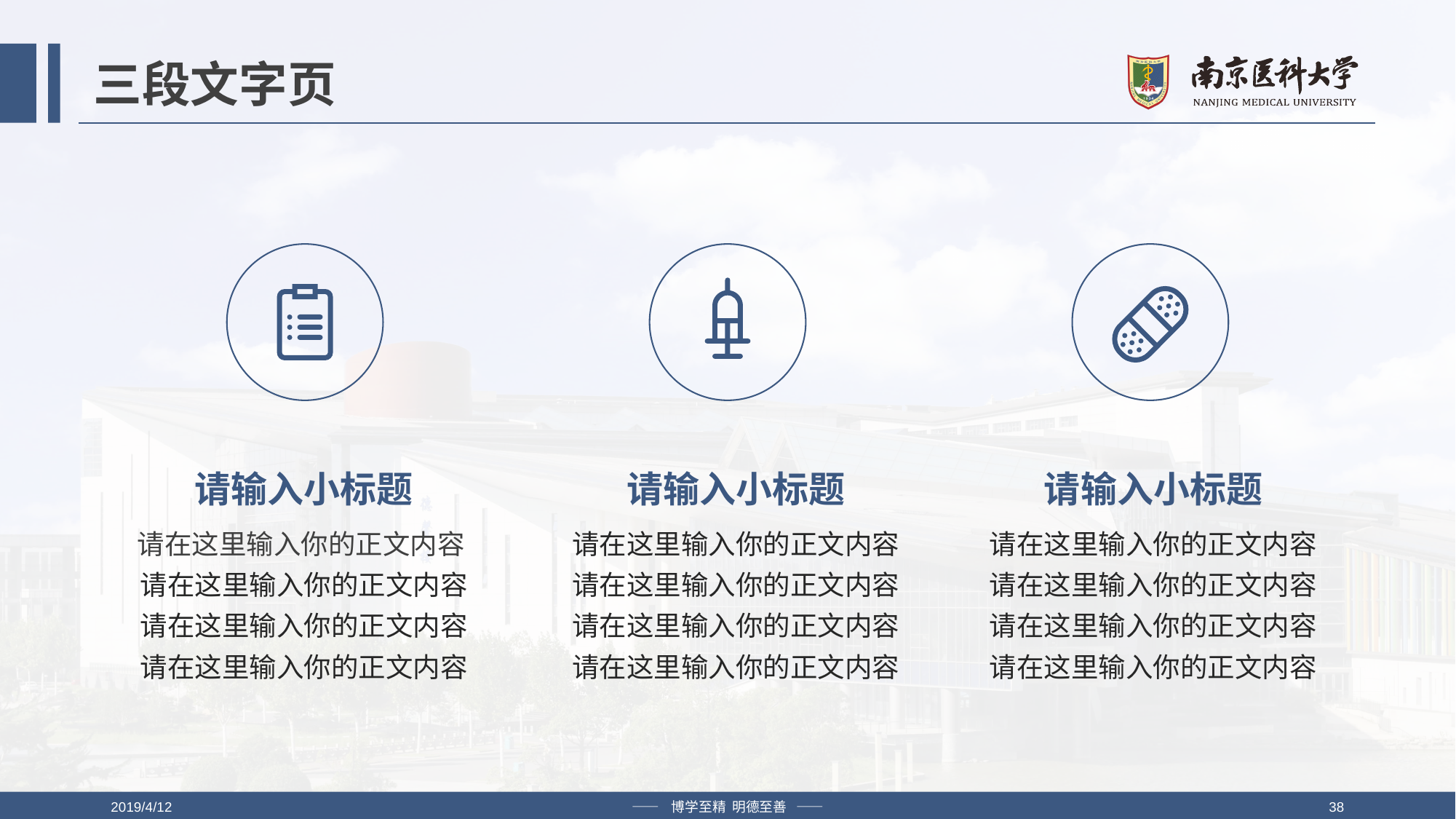

# 三段文字页

请输入小标题
请输入小标题
请输入小标题
请在这里输入你的正文内容
请在这里输入你的正文内容
请在这里输入你的正文内容
请在这里输入你的正文内容
请在这里输入你的正文内容
请在这里输入你的正文内容
请在这里输入你的正文内容
请在这里输入你的正文内容
请在这里输入你的正文内容
请在这里输入你的正文内容
请在这里输入你的正文内容
请在这里输入你的正文内容
2019/4/12
——   博学至精  明德至善   ——
38